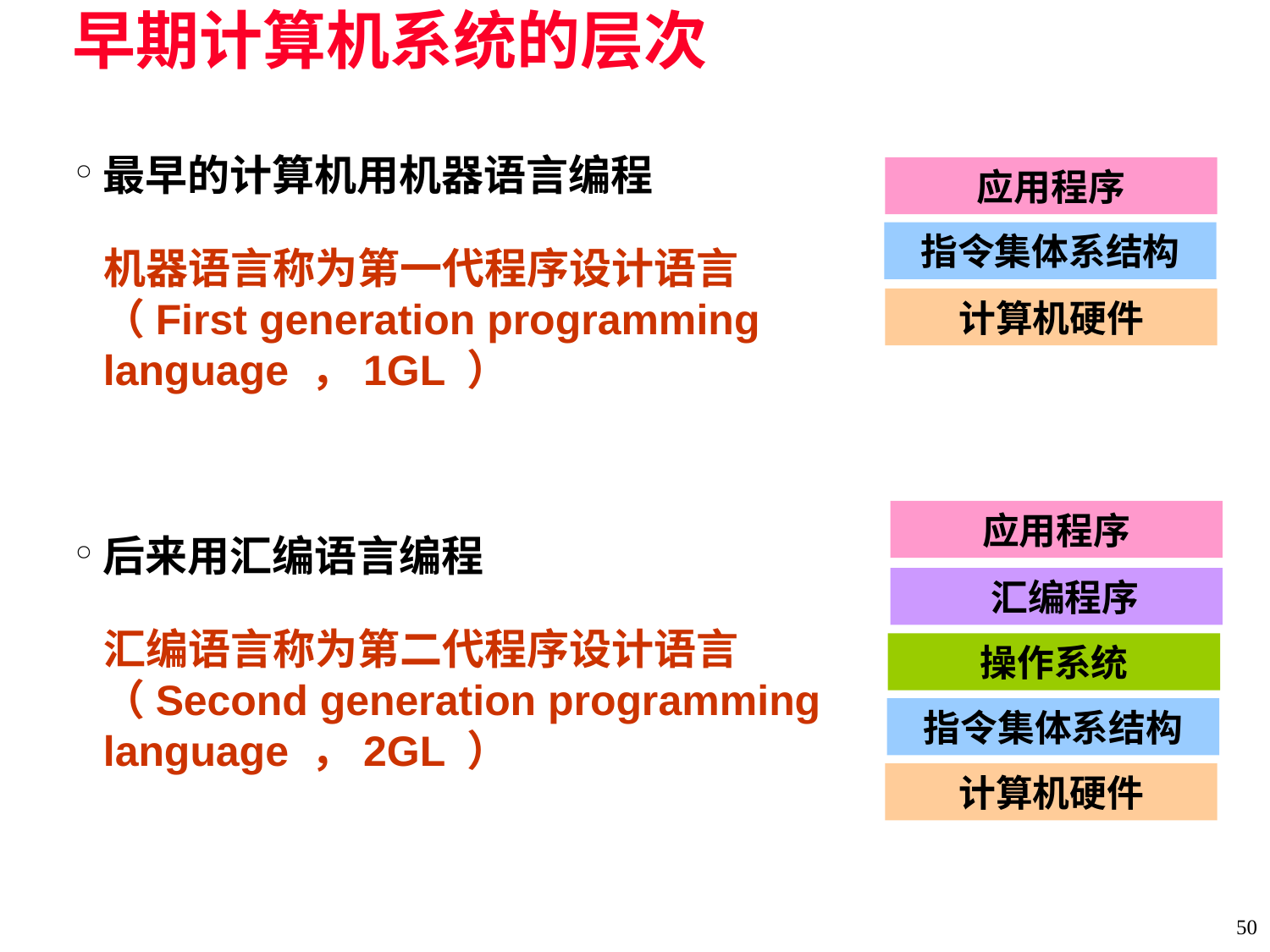

# 早期计算机系统的层次
最早的计算机用机器语言编程
  机器语言称为第一代程序设计语言（First generation programming language ，1GL ）

后来用汇编语言编程
  汇编语言称为第二代程序设计语言（Second generation programming language ，2GL ）

应用程序
指令集体系结构
计算机硬件
应用程序
 汇编程序
操作系统
指令集体系结构
计算机硬件
50